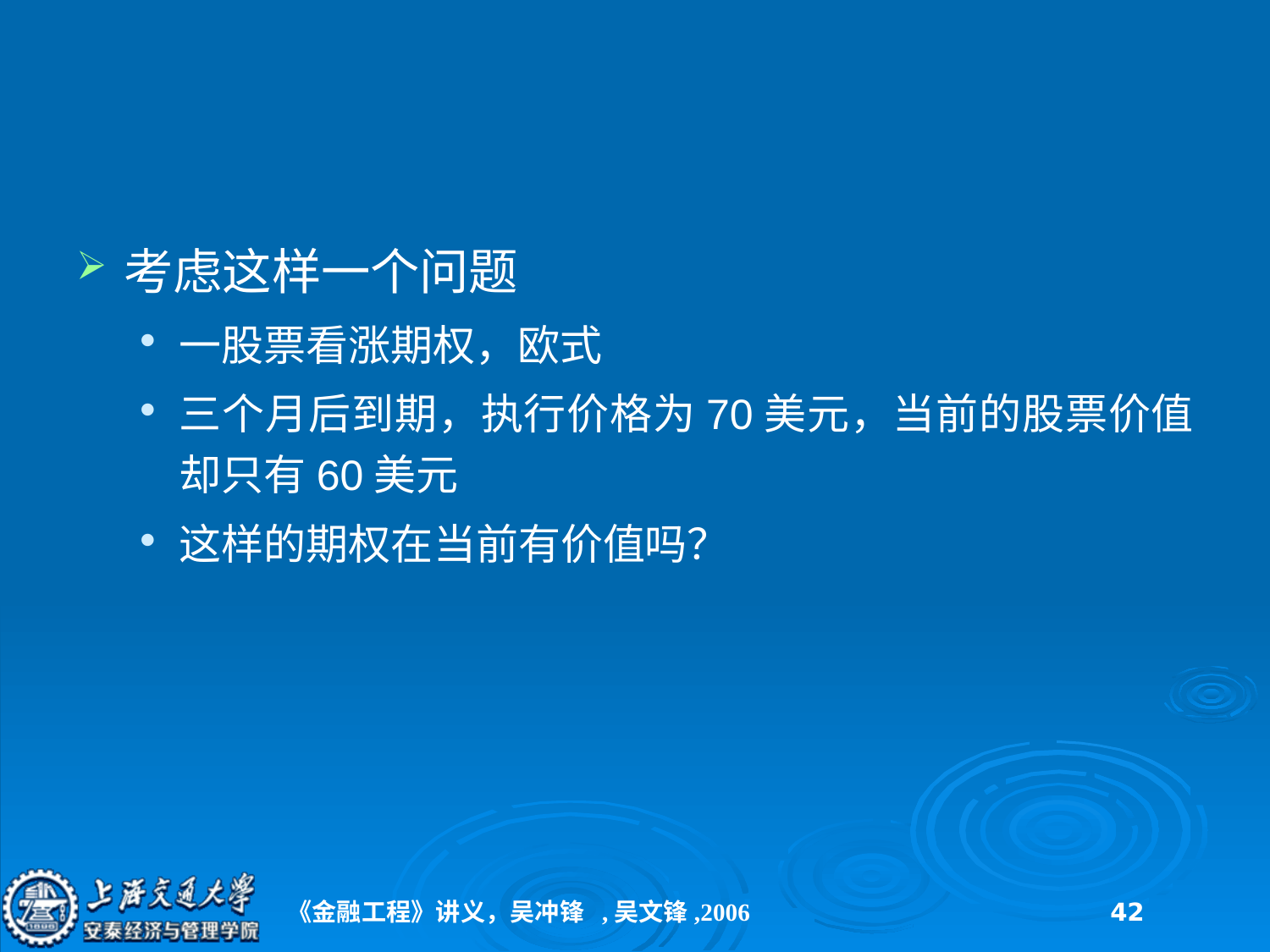

#
考虑这样一个问题
一股票看涨期权，欧式
三个月后到期，执行价格为70美元，当前的股票价值却只有60美元
这样的期权在当前有价值吗？